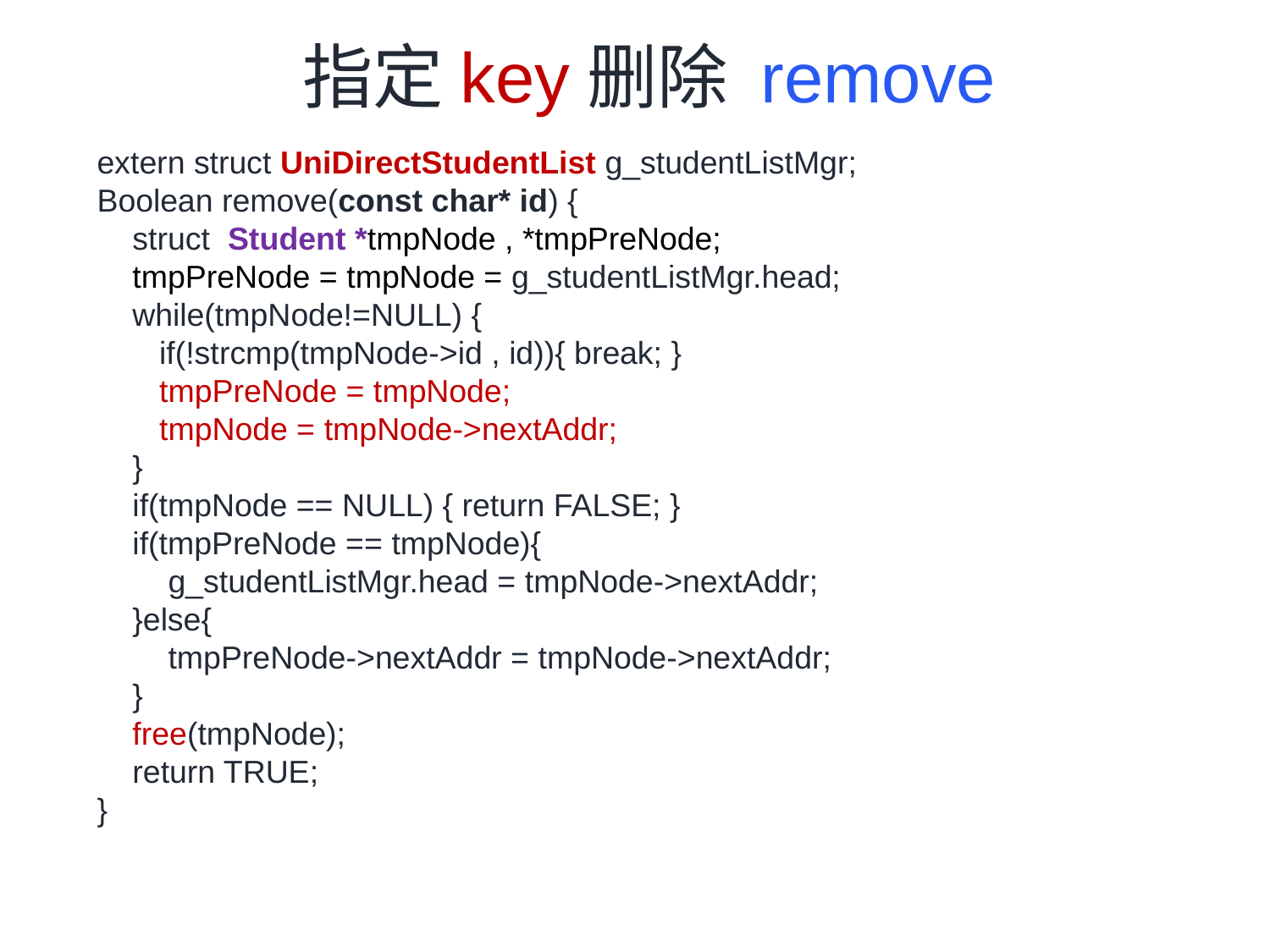

指定key删除 remove
extern struct UniDirectStudentList g_studentListMgr;
Boolean remove(const char* id) {
    struct  Student *tmpNode , *tmpPreNode;
    tmpPreNode = tmpNode = g_studentListMgr.head;
    while(tmpNode!=NULL) {
       if(!strcmp(tmpNode->id , id)){ break; }
       tmpPreNode = tmpNode;
       tmpNode = tmpNode->nextAddr;
    }
    if(tmpNode == NULL) { return FALSE; }
    if(tmpPreNode == tmpNode){
        g_studentListMgr.head = tmpNode->nextAddr;
    }else{
        tmpPreNode->nextAddr = tmpNode->nextAddr;
    }
    free(tmpNode);
    return TRUE;
}